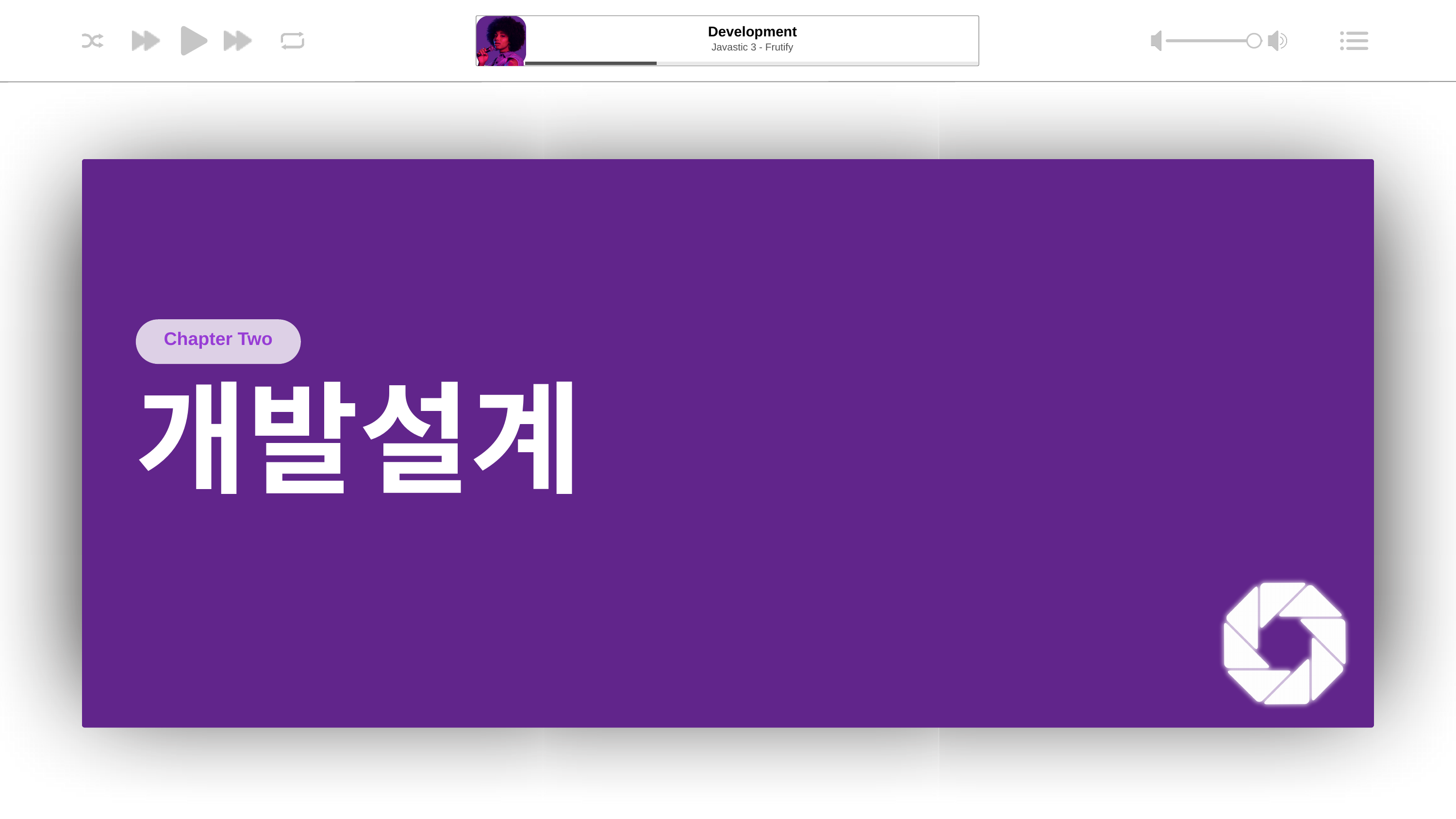

Development

Javastic 3 - Frutify

Chapter Two
개발설계